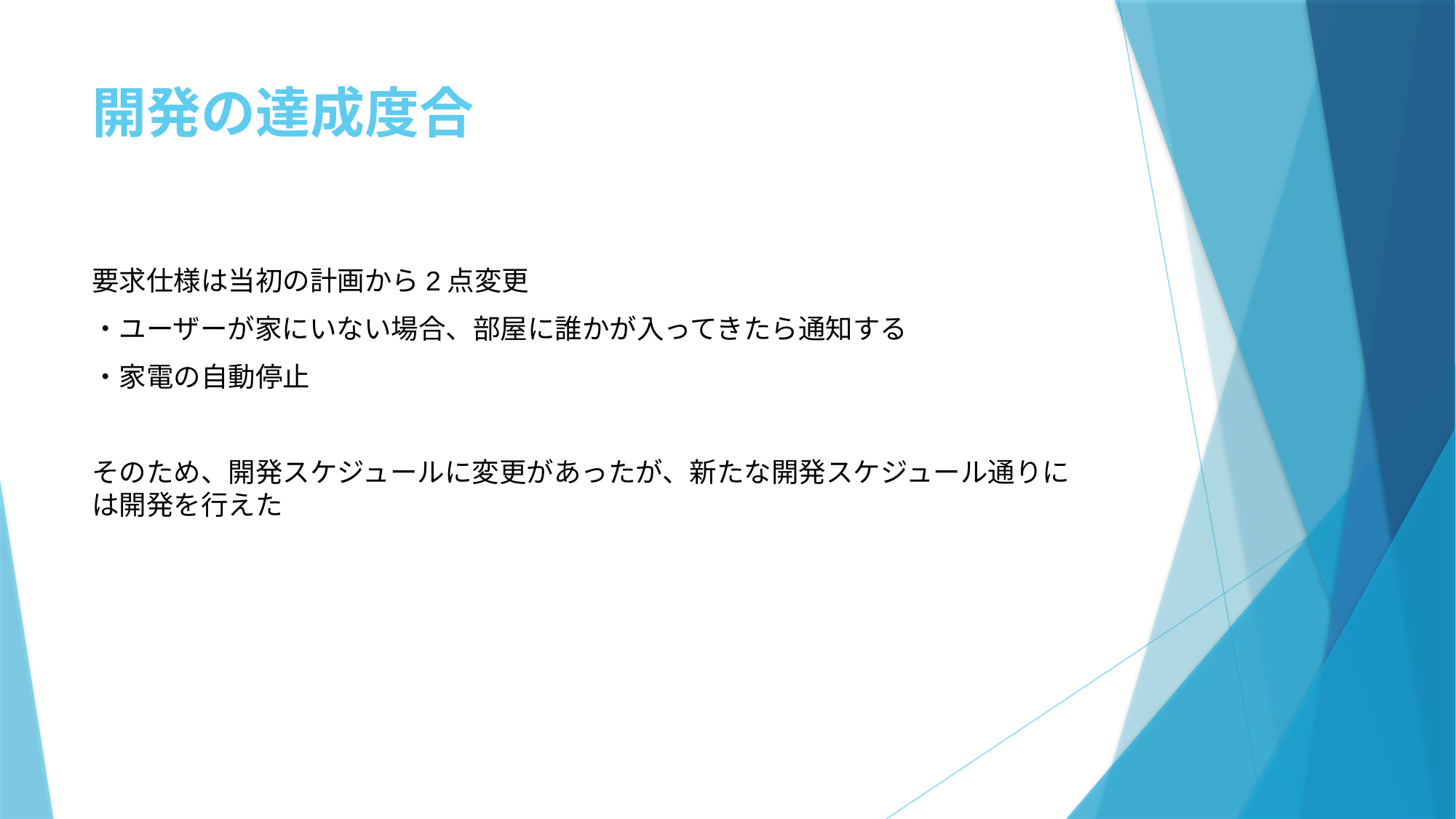

# 開発の達成度合
要求仕様は当初の計画から2点変更
・ユーザーが家にいない場合、部屋に誰かが入ってきたら通知する
・家電の自動停止

そのため、開発スケジュールに変更があったが、新たな開発スケジュール通りには開発を行えた